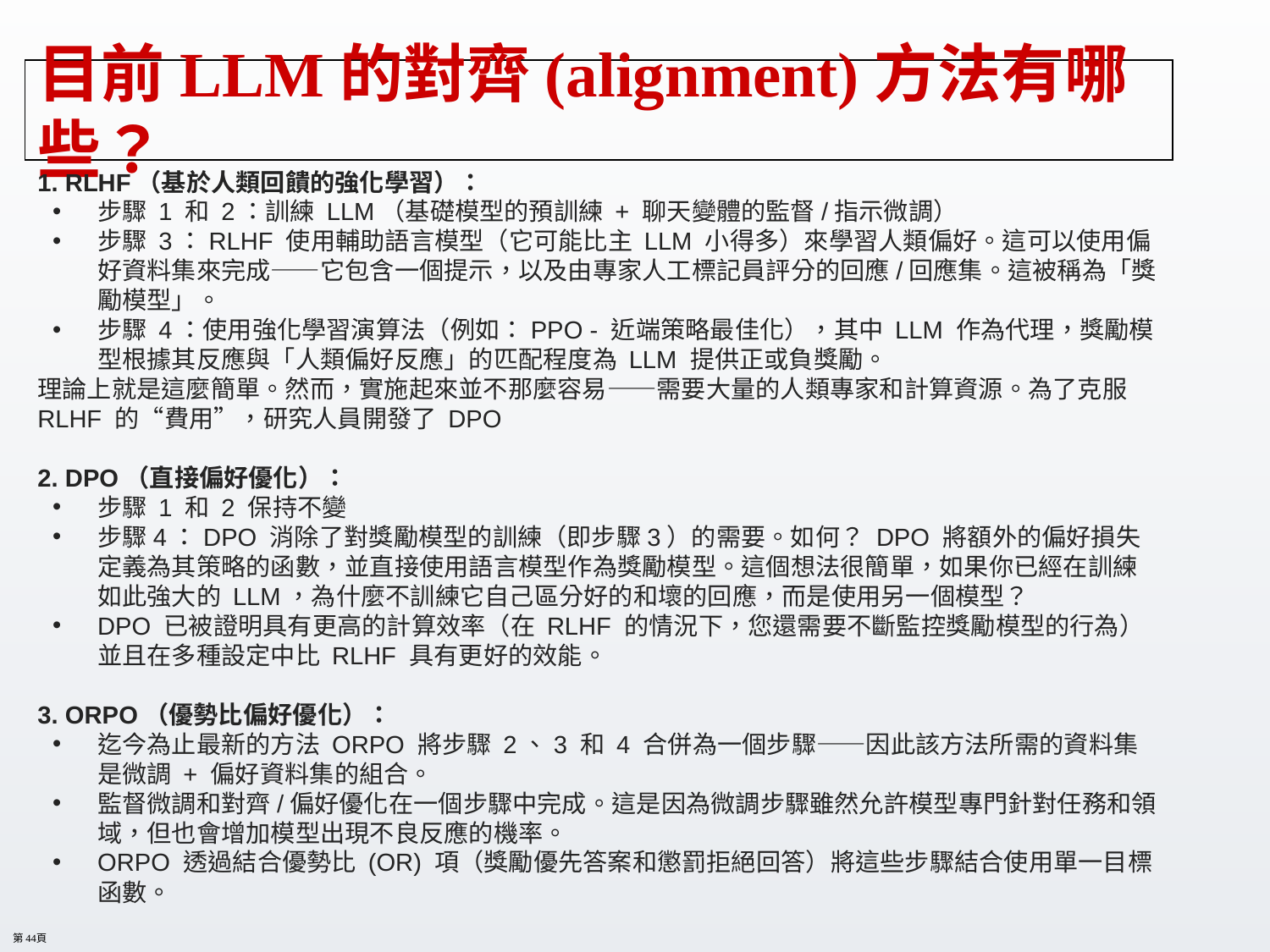

# 目前LLM的對齊(alignment)方法有哪些？
1. RLHF（基於人類回饋的強化學習）：
步驟 1 和 2：訓練 LLM（基礎模型的預訓練 + 聊天變體的監督/指示微調）
步驟 3：RLHF 使用輔助語言模型（它可能比主 LLM 小得多）來學習人類偏好。這可以使用偏好資料集來完成——它包含一個提示，以及由專家人工標記員評分的回應/回應集。這被稱為「獎勵模型」。
步驟 4：使用強化學習演算法（例如：PPO - 近端策略最佳化），其中 LLM 作為代理，獎勵模型根據其反應與「人類偏好反應」的匹配程度為 LLM 提供正或負獎勵。
理論上就是這麼簡單。然而，實施起來並不那麼容易——需要大量的人類專家和計算資源。為了克服 RLHF 的“費用”，研究人員開發了 DPO

2. DPO（直接偏好優化）：
步驟 1 和 2 保持不變
步驟4：DPO 消除了對獎勵模型的訓練（即步驟3）的需要。如何？ DPO 將額外的偏好損失定義為其策略的函數，並直接使用語言模型作為獎勵模型。這個想法很簡單，如果你已經在訓練如此強大的 LLM，為什麼不訓練它自己區分好的和壞的回應，而是使用另一個模型？
DPO 已被證明具有更高的計算效率（在 RLHF 的情況下，您還需要不斷監控獎勵模型的行為）並且在多種設定中比 RLHF 具有更好的效能。

3. ORPO（優勢比偏好優化）：
迄今為止最新的方法 ORPO 將步驟 2、3 和 4 合併為一個步驟——因此該方法所需的資料集是微調 + 偏好資料集的組合。
監督微調和對齊/偏好優化在一個步驟中完成。這是因為微調步驟雖然允許模型專門針對任務和領域，但也會增加模型出現不良反應的機率。
ORPO 透過結合優勢比 (OR) 項（獎勵優先答案和懲罰拒絕回答）將這些步驟結合使用單一目標函數。